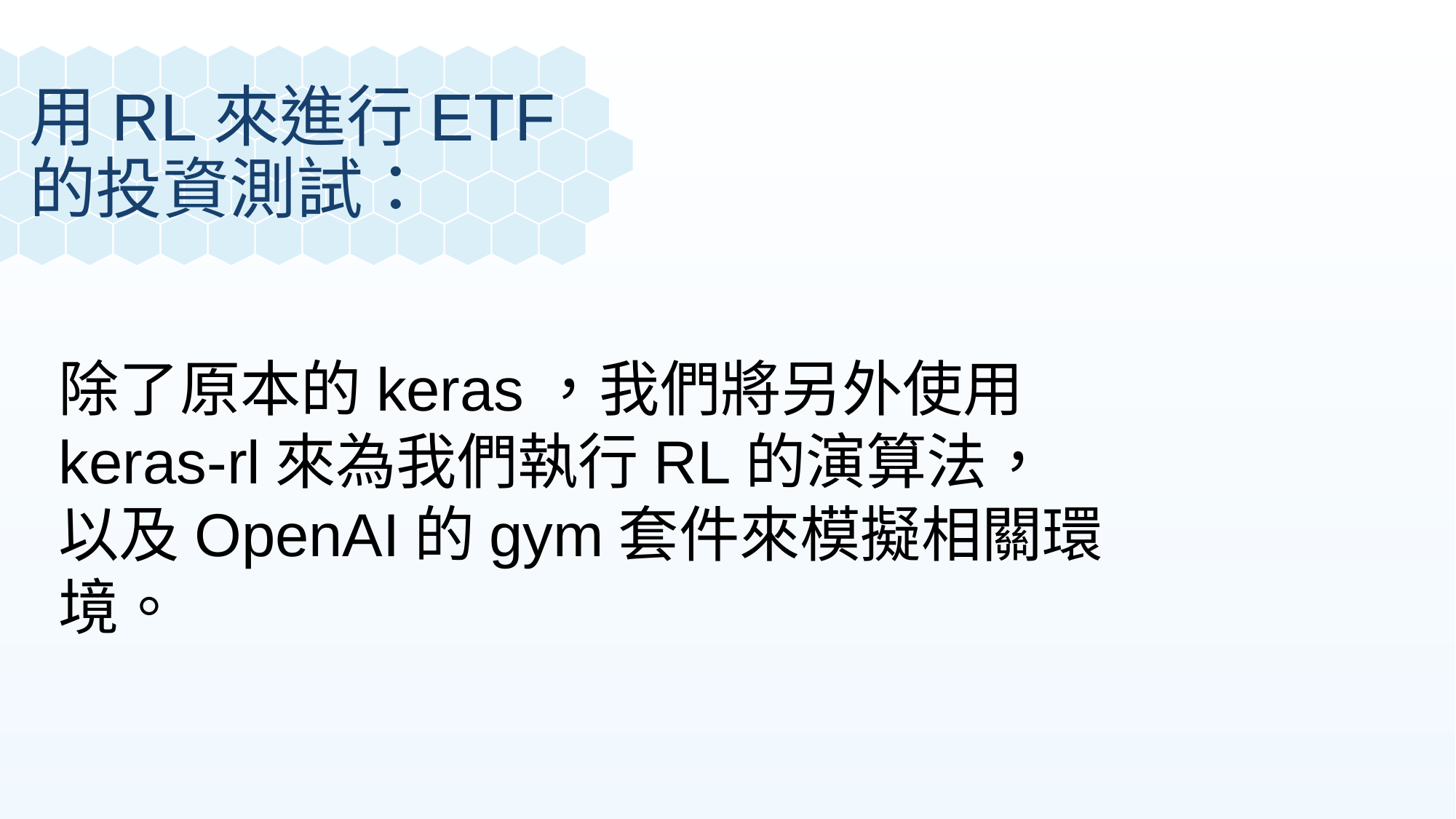

用RL來進行ETF的投資測試：
除了原本的keras，我們將另外使用keras-rl來為我們執行RL的演算法，
以及OpenAI的gym套件來模擬相關環境。